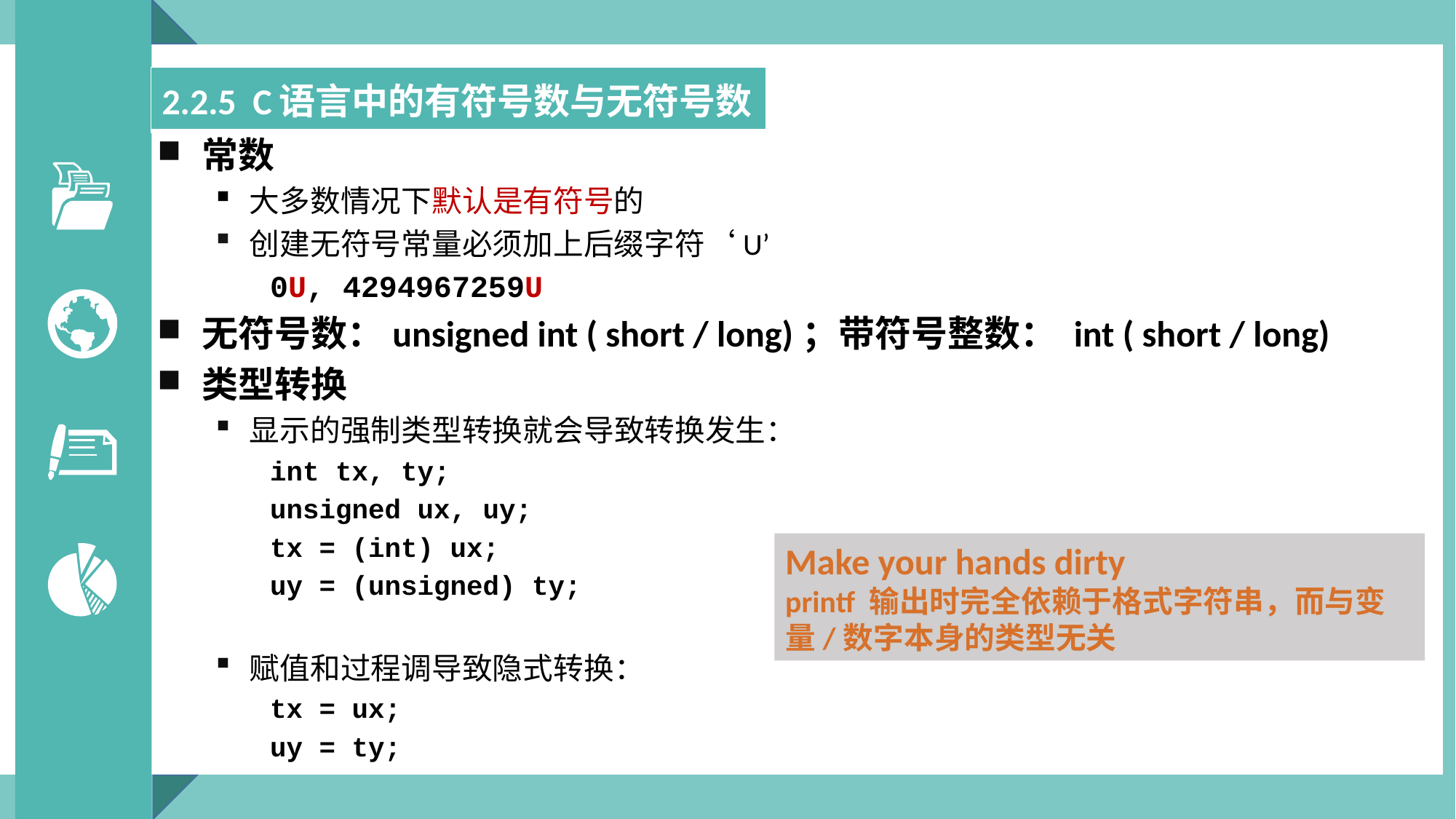

| 2.2.5 C语言中的有符号数与无符号数 |
| --- |
常数
大多数情况下默认是有符号的
创建无符号常量必须加上后缀字符‘U’
0U, 4294967259U
无符号数：unsigned int ( short / long)；带符号整数： int ( short / long)
类型转换
显示的强制类型转换就会导致转换发生：
int tx, ty;
unsigned ux, uy;
tx = (int) ux;
uy = (unsigned) ty;

赋值和过程调导致隐式转换：
tx = ux;
uy = ty;

Make your hands dirty
printf 输出时完全依赖于格式字符串，而与变量/数字本身的类型无关